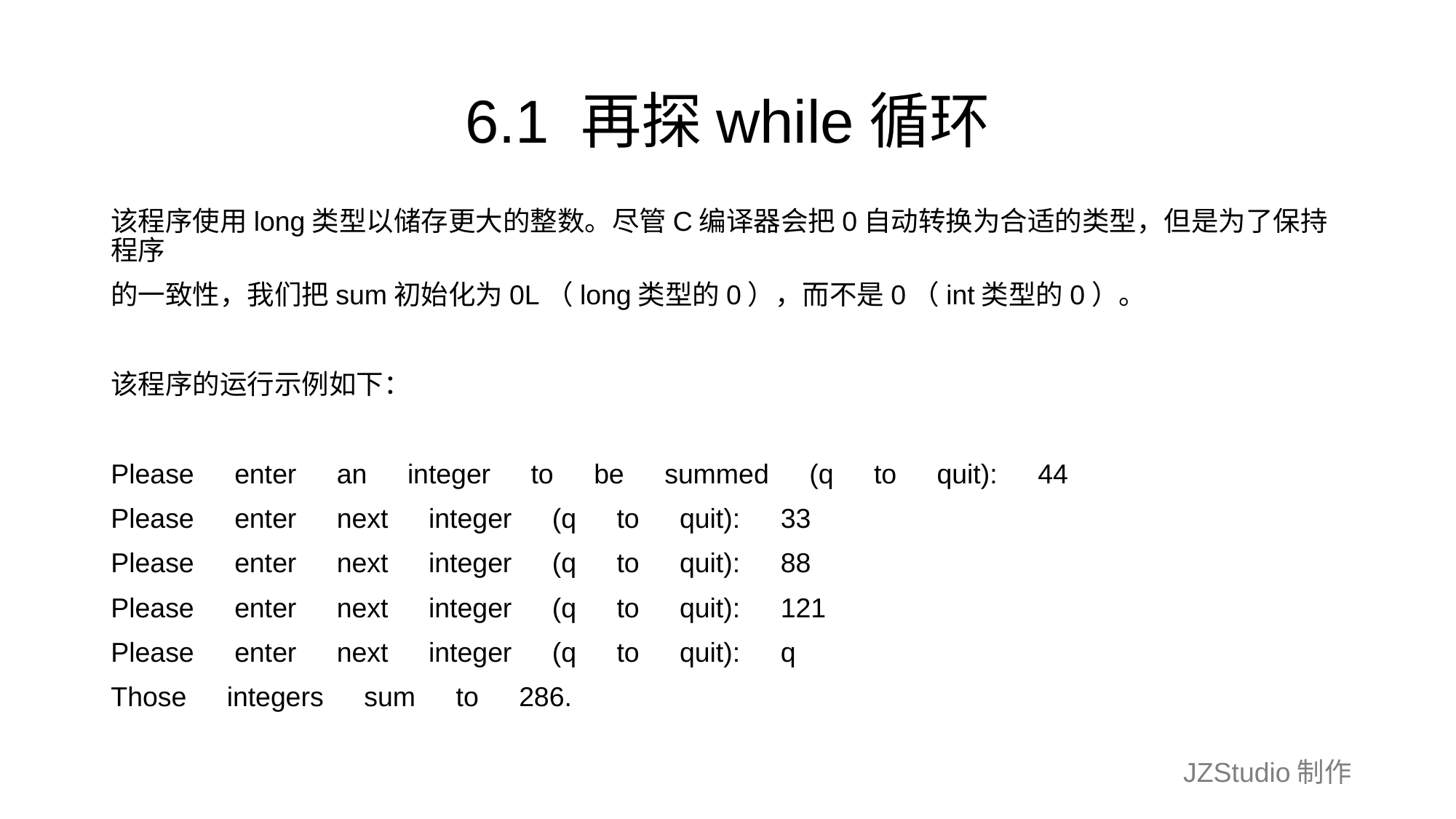

# 6.1 再探while循环
该程序使用long类型以储存更大的整数。尽管C编译器会把0自动转换为合适的类型，但是为了保持程序
的一致性，我们把sum初始化为0L（long类型的0），而不是0（int类型的0）。

该程序的运行示例如下：

Please　enter　an　integer　to　be　summed　(q　to　quit):　44
Please　enter　next　integer　(q　to　quit):　33
Please　enter　next　integer　(q　to　quit):　88
Please　enter　next　integer　(q　to　quit):　121
Please　enter　next　integer　(q　to　quit):　q
Those　integers　sum　to　286.